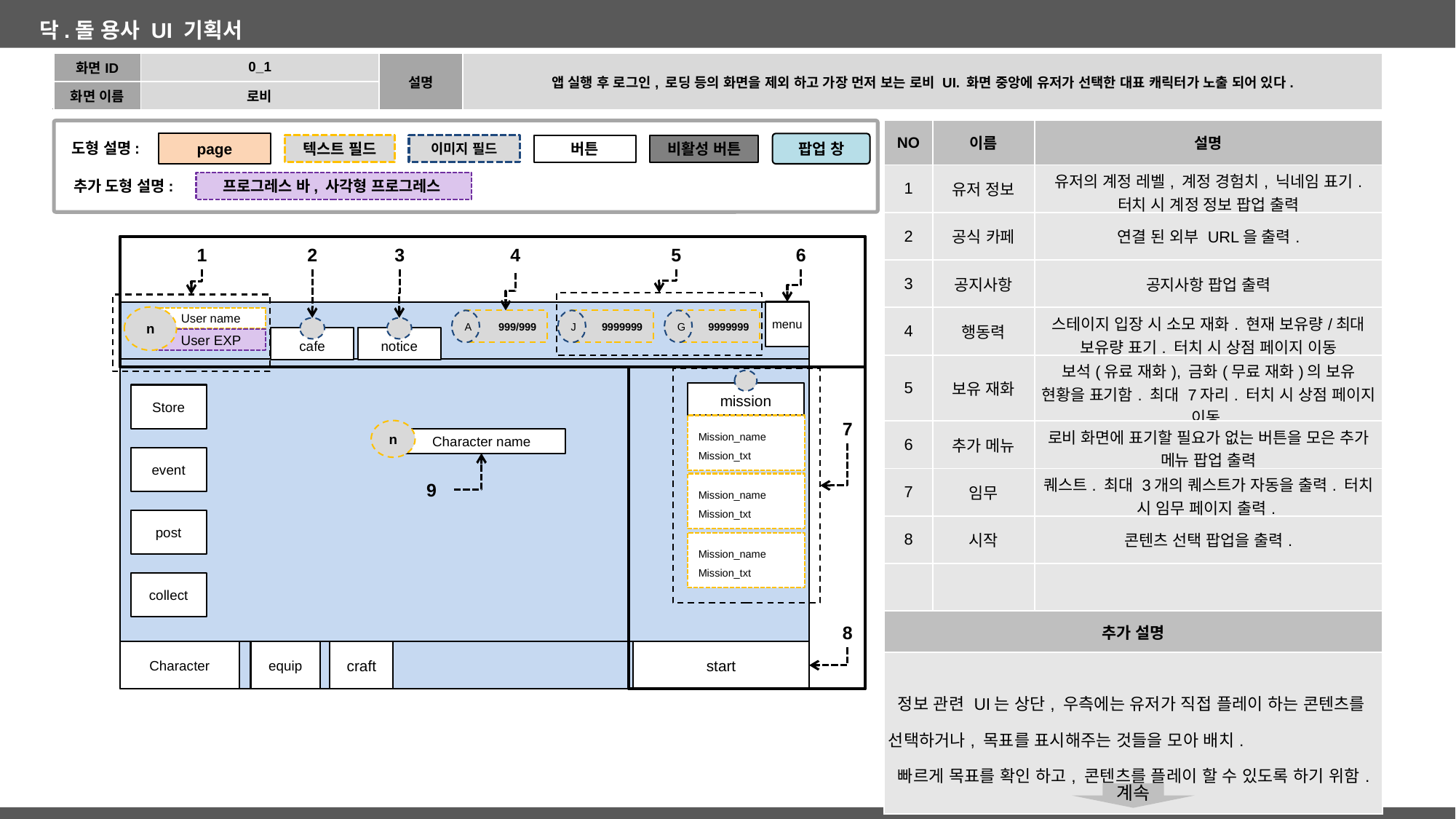

| 화면ID | 0\_1 | 설명 | 앱 실행 후 로그인, 로딩 등의 화면을 제외 하고 가장 먼저 보는 로비 UI. 화면 중앙에 유저가 선택한 대표 캐릭터가 노출 되어 있다. |
| --- | --- | --- | --- |
| 화면 이름 | 로비 |  |  |

| NO | 이름 | 설명 |
| --- | --- | --- |
| 1 | 유저 정보 | 유저의 계정 레벨, 계정 경험치, 닉네임 표기. 터치 시 계정 정보 팝업 출력 |
| 2 | 공식 카페 | 연결 된 외부 URL을 출력. |
| 3 | 공지사항 | 공지사항 팝업 출력 |
| 4 | 행동력 | 스테이지 입장 시 소모 재화. 현재 보유량/최대 보유량 표기. 터치 시 상점 페이지 이동 |
| 5 | 보유 재화 | 보석(유료 재화), 금화(무료 재화)의 보유 현황을 표기함. 최대 7자리. 터치 시 상점 페이지 이동 |
| 6 | 추가 메뉴 | 로비 화면에 표기할 필요가 없는 버튼을 모은 추가 메뉴 팝업 출력 |
| 7 | 임무 | 퀘스트. 최대 3개의 퀘스트가 자동을 출력. 터치 시 임무 페이지 출력. |
| 8 | 시작 | 콘텐츠 선택 팝업을 출력. |
|  |  |  |
| 추가 설명 |  |  |
| 정보 관련 UI는 상단, 우측에는 유저가 직접 플레이 하는 콘텐츠를 선택하거나, 목표를 표시해주는 것들을 모아 배치. 빠르게 목표를 확인 하고, 콘텐츠를 플레이 할 수 있도록 하기 위함. |  |  |
page
도형 설명:
팝업 창
비활성 버튼
텍스트 필드
이미지 필드
버튼
추가 도형 설명:
프로그레스 바, 사각형 프로그레스

4
1
2
3
5
6

menu
로비 화면
n
User name
A
999/999
J
9999999
G
9999999

cafe
notice
User EXP

mission
Store
7
Mission_name
Mission_txt
n
Character name
event
Mission_name
Mission_txt
9
post
Mission_name
Mission_txt
collect
8
equip
craft
Character
start
계속